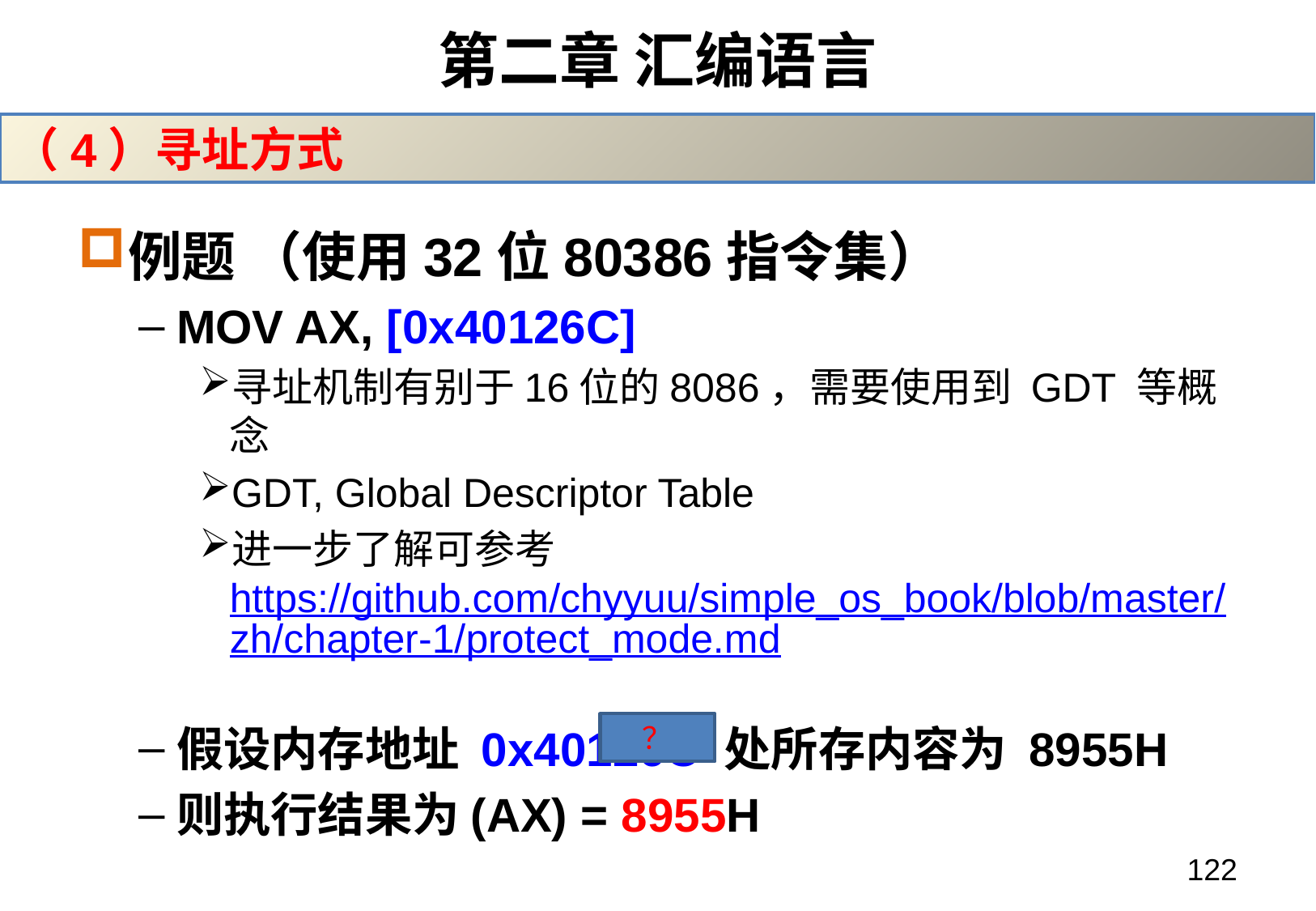

# 第二章 汇编语言
（4）寻址方式
例题 （使用32位80386指令集）
MOV AX, [0x40126C]
寻址机制有别于16位的8086，需要使用到 GDT 等概念
GDT, Global Descriptor Table
进一步了解可参考 https://github.com/chyyuu/simple_os_book/blob/master/zh/chapter-1/protect_mode.md
假设内存地址 0x40126C 处所存内容为 8955H
则执行结果为(AX) = 8955H

？
122